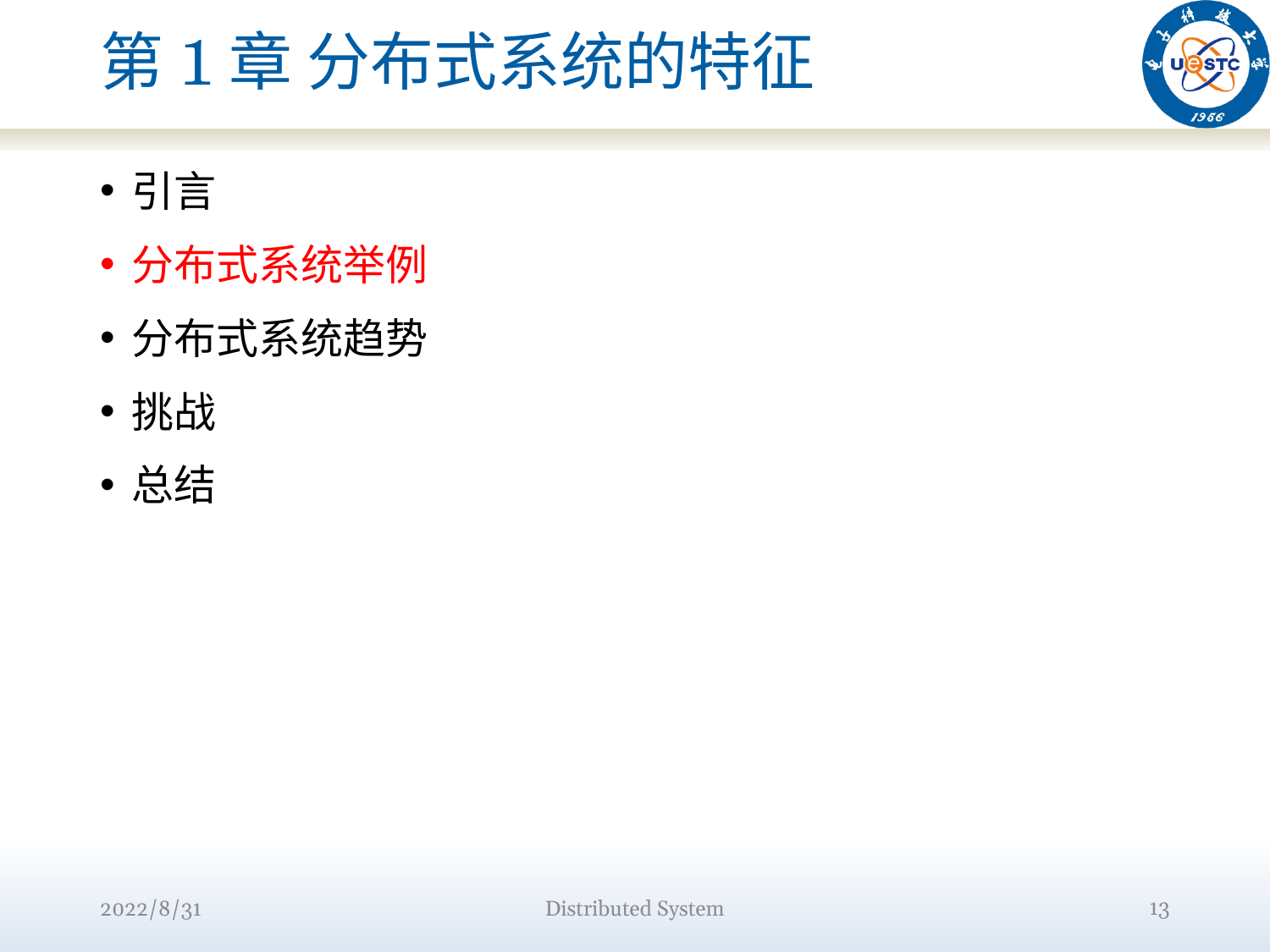

# 第1章 分布式系统的特征
引言
分布式系统举例
分布式系统趋势
挑战
总结

2022/8/31
Distributed System
13